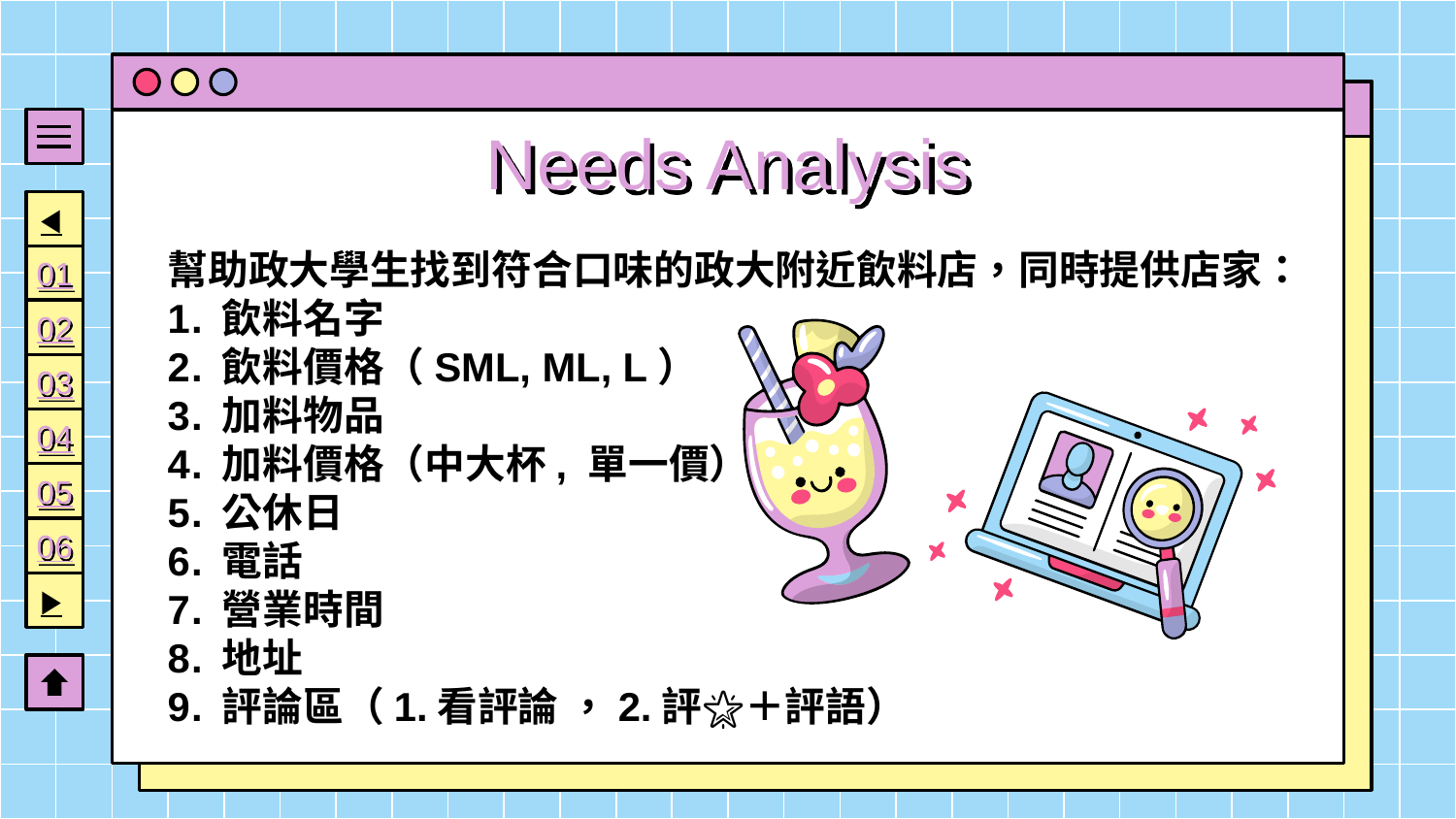

# Needs Analysis

◀

01

02

03

04

05

06
▶

幫助政大學生找到符合口味的政大附近飲料店，同時提供店家：
飲料名字
飲料價格（SML, ML, L）
加料物品
加料價格（中大杯, 單一價）
公休日
電話
營業時間
地址
評論區（1.看評論 ，2.評🌟＋評語）